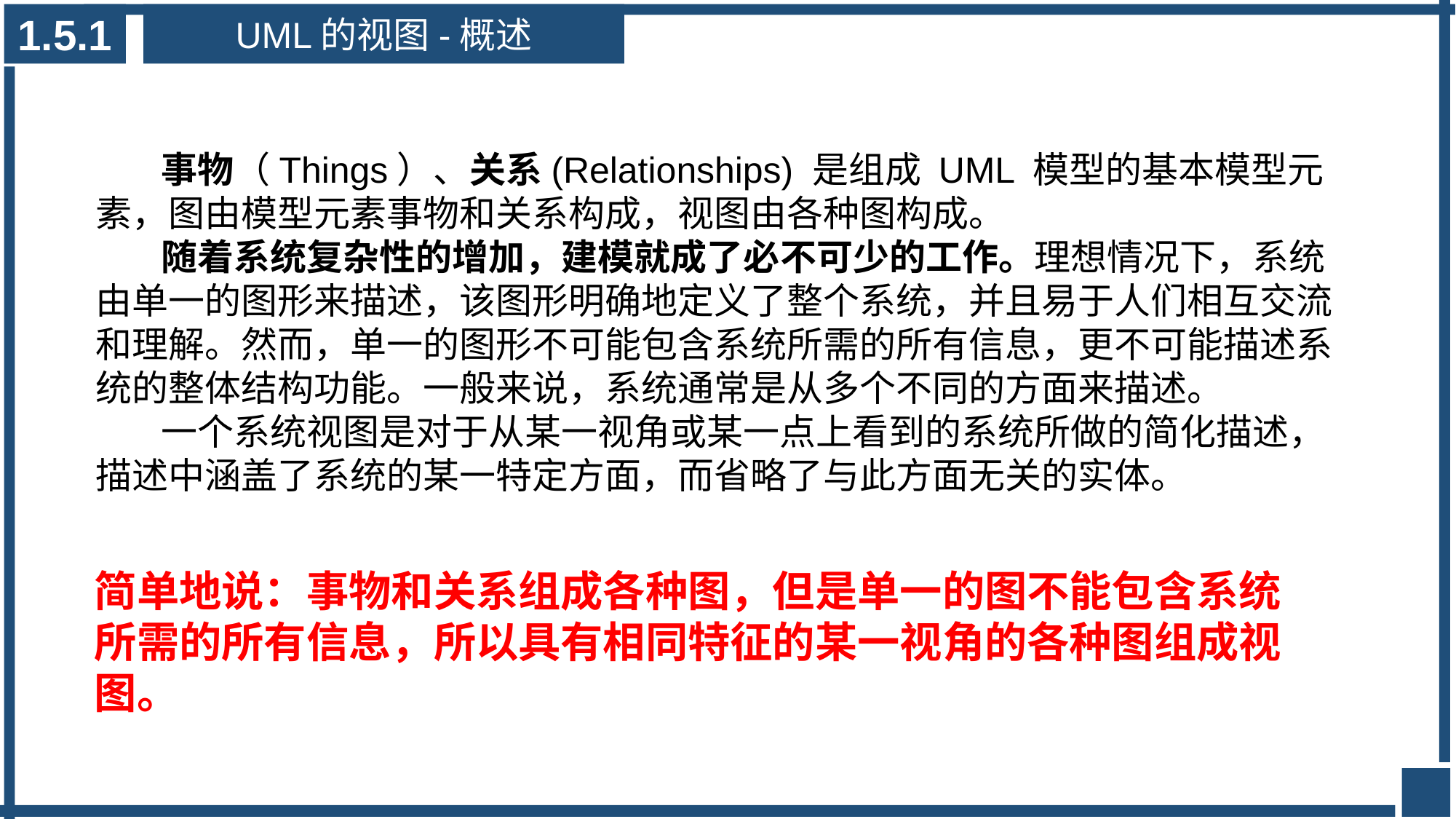

1.5.1

UML的视图-概述
       事物（Things）、关系(Relationships) 是组成 UML 模型的基本模型元素，图由模型元素事物和关系构成，视图由各种图构成。
       随着系统复杂性的增加，建模就成了必不可少的工作。理想情况下，系统由单一的图形来描述，该图形明确地定义了整个系统，并且易于人们相互交流和理解。然而，单一的图形不可能包含系统所需的所有信息，更不可能描述系统的整体结构功能。一般来说，系统通常是从多个不同的方面来描述。
       一个系统视图是对于从某一视角或某一点上看到的系统所做的简化描述，描述中涵盖了系统的某一特定方面，而省略了与此方面无关的实体。

简单地说：事物和关系组成各种图，但是单一的图不能包含系统所需的所有信息，所以具有相同特征的某一视角的各种图组成视图。